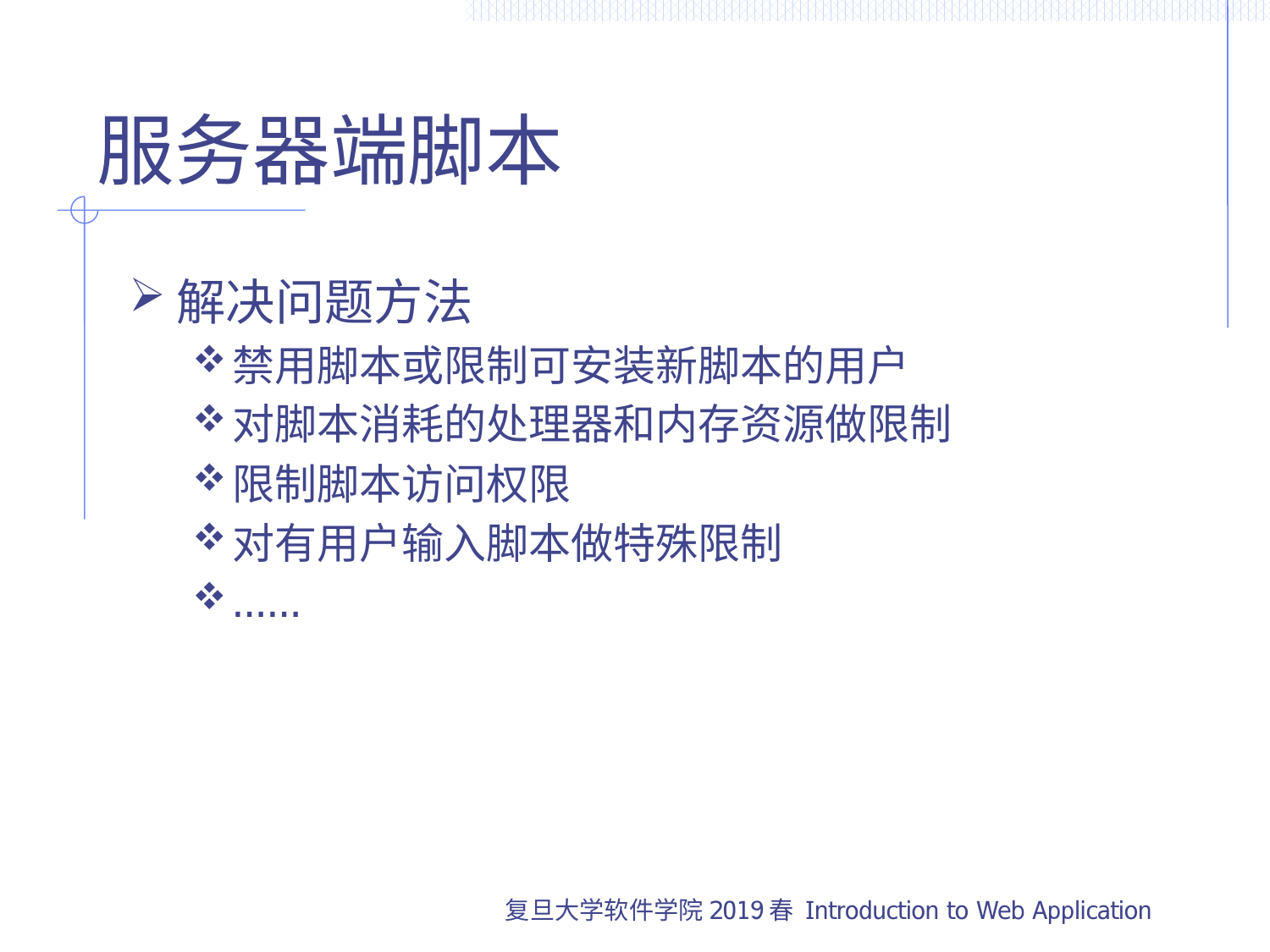

# 服务器端脚本
解决问题方法
禁用脚本或限制可安装新脚本的用户
对脚本消耗的处理器和内存资源做限制
限制脚本访问权限
对有用户输入脚本做特殊限制
……